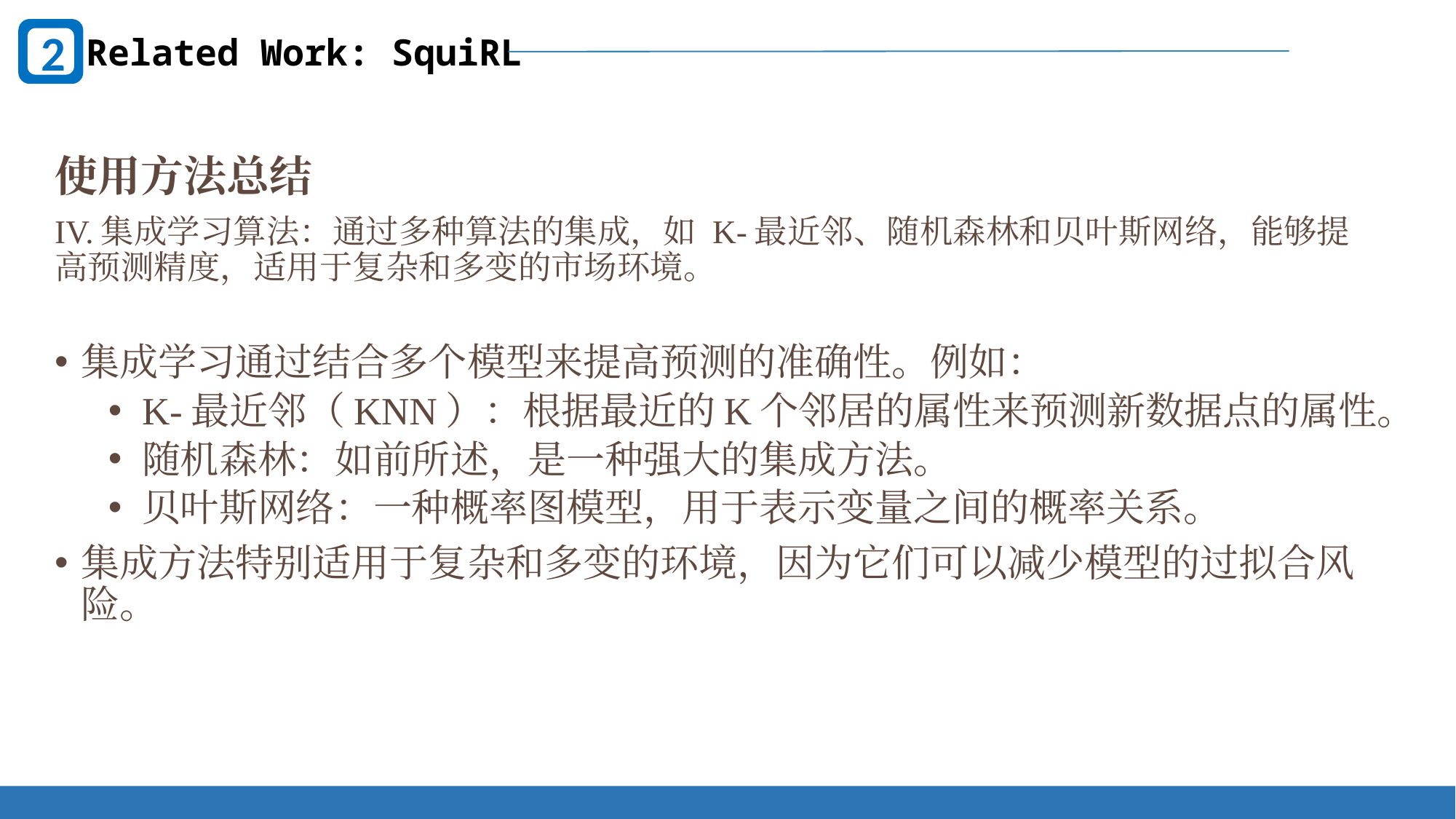

2
Related Work: SquiRL
使用方法总结
IV.集成学习算法：通过多种算法的集成，如 K-最近邻、随机森林和贝叶斯网络，能够提高预测精度，适用于复杂和多变的市场环境。

集成学习通过结合多个模型来提高预测的准确性。例如：
K-最近邻（KNN）：根据最近的K个邻居的属性来预测新数据点的属性。
随机森林：如前所述，是一种强大的集成方法。
贝叶斯网络：一种概率图模型，用于表示变量之间的概率关系。
集成方法特别适用于复杂和多变的环境，因为它们可以减少模型的过拟合风险。